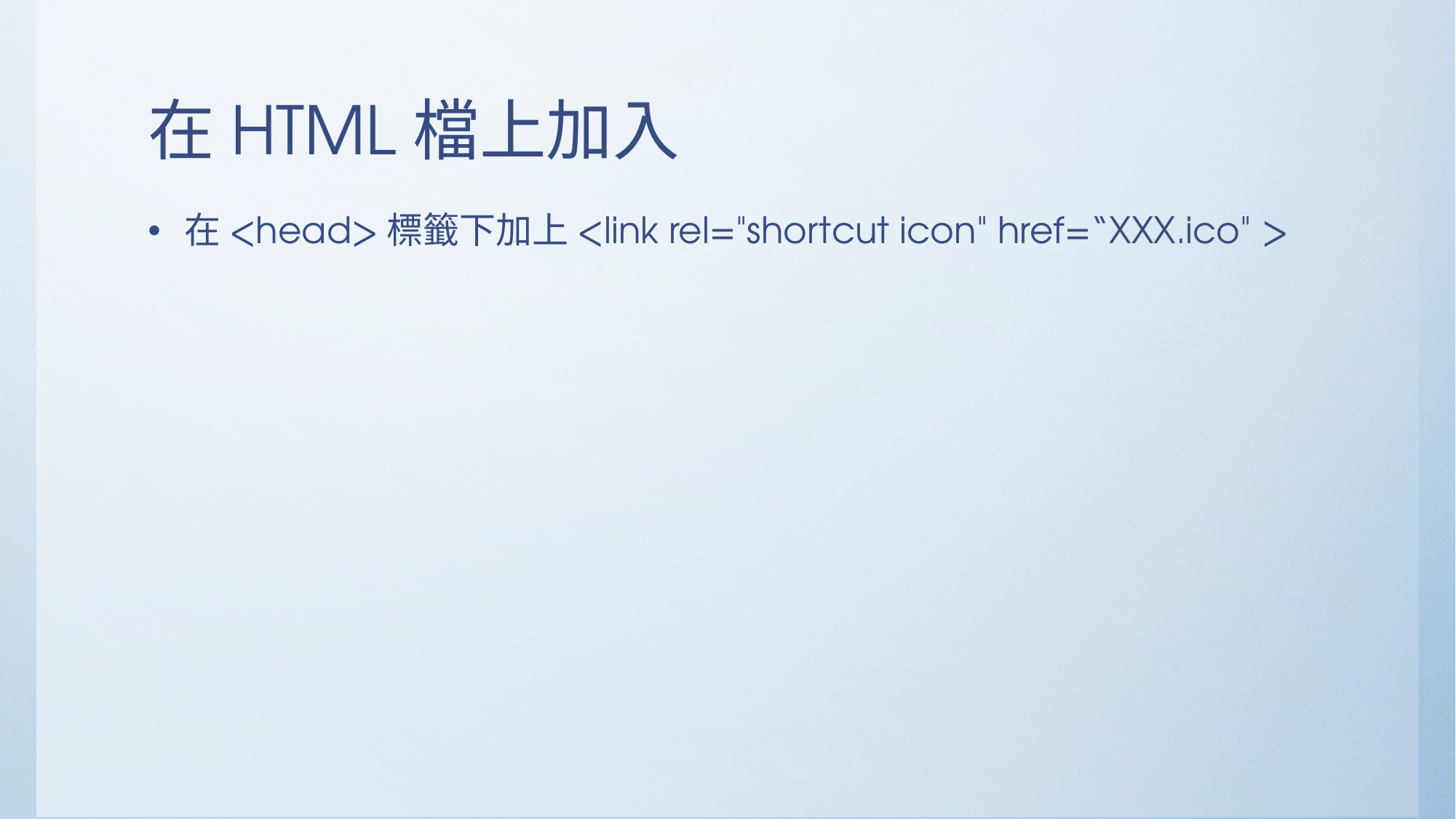

# 在HTML檔上加入
在<head>標籤下加上<link rel="shortcut icon" href=“XXX.ico" >